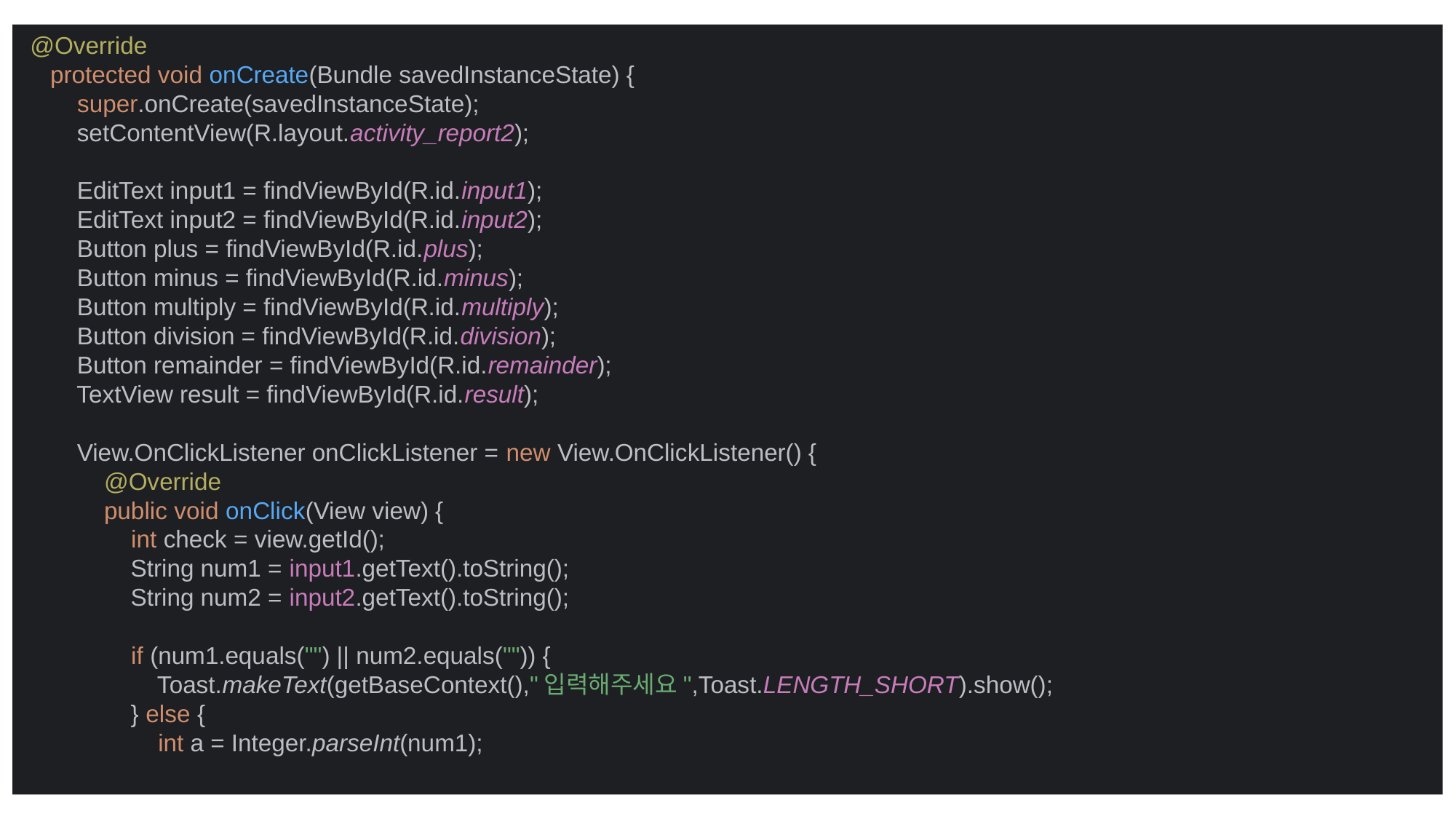

@Override
    protected void onCreate(Bundle savedInstanceState) {
        super.onCreate(savedInstanceState);
        setContentView(R.layout.activity_report2);
        EditText input1 = findViewById(R.id.input1);
        EditText input2 = findViewById(R.id.input2);
        Button plus = findViewById(R.id.plus);
        Button minus = findViewById(R.id.minus);
        Button multiply = findViewById(R.id.multiply);
        Button division = findViewById(R.id.division);
        Button remainder = findViewById(R.id.remainder);
        TextView result = findViewById(R.id.result);
        View.OnClickListener onClickListener = new View.OnClickListener() {
            @Override
            public void onClick(View view) {
                int check = view.getId();
                String num1 = input1.getText().toString();
                String num2 = input2.getText().toString();
                if (num1.equals("") || num2.equals("")) {
                    Toast.makeText(getBaseContext(),"입력해주세요",Toast.LENGTH_SHORT).show();
                } else {
                    int a = Integer.parseInt(num1);